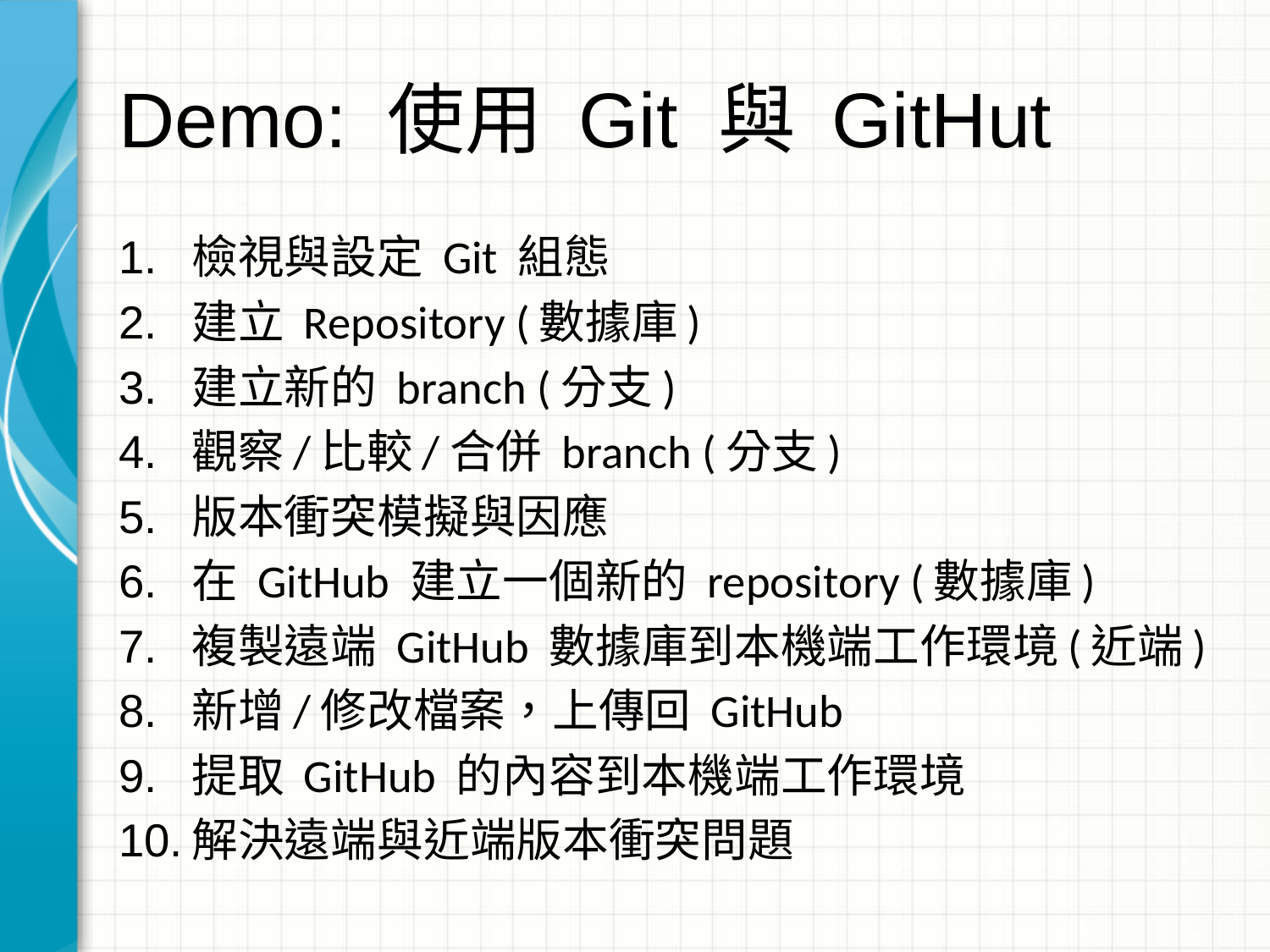

# Demo: 使用 Git 與 GitHut
檢視與設定 Git 組態
建立 Repository (數據庫)
建立新的 branch (分支)
觀察/比較/合併 branch (分支)
版本衝突模擬與因應
在 GitHub 建立一個新的 repository (數據庫)
複製遠端 GitHub 數據庫到本機端工作環境(近端)
新增/修改檔案，上傳回 GitHub
提取 GitHub 的內容到本機端工作環境
解決遠端與近端版本衝突問題